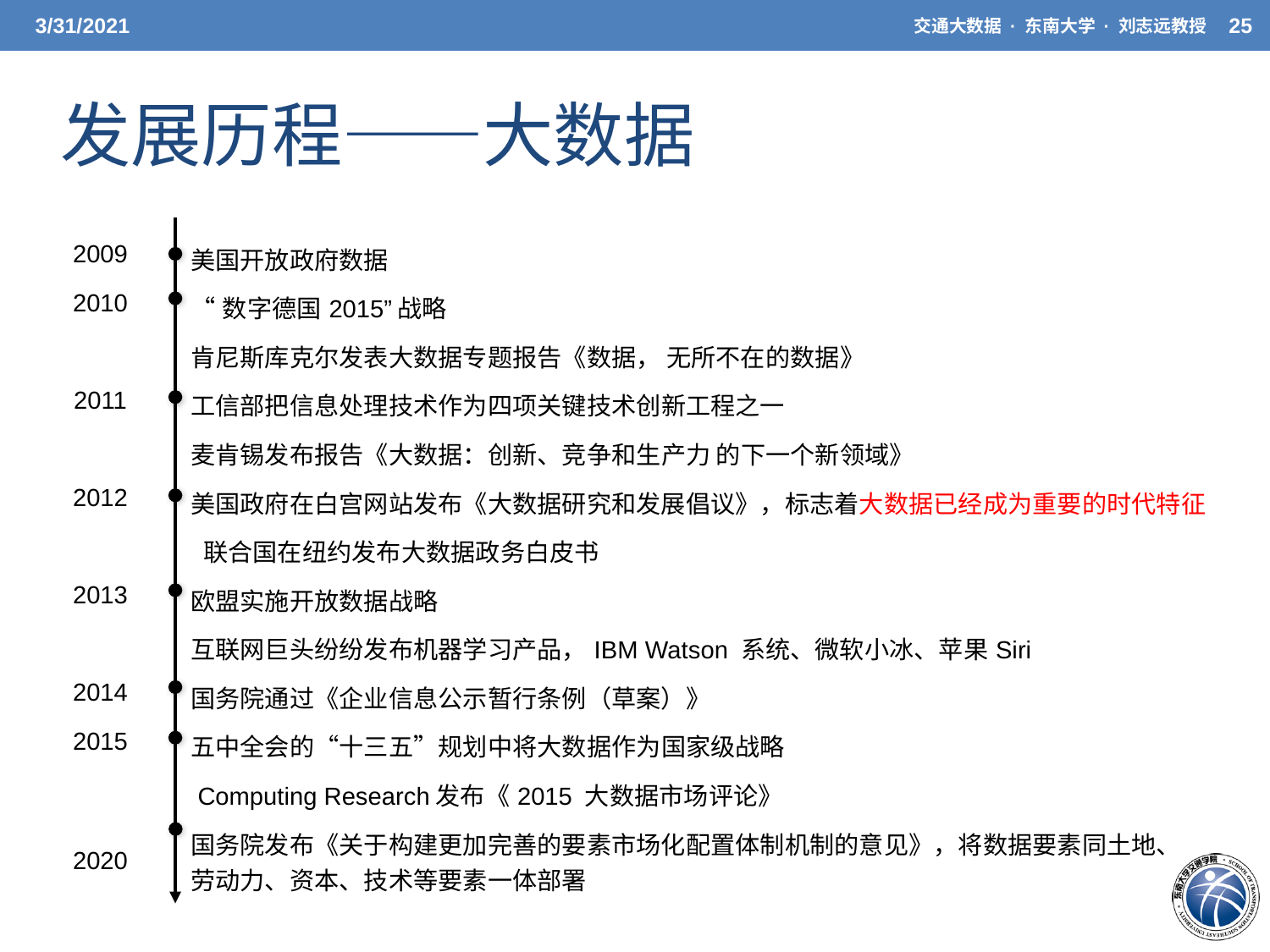

3/31/2021
交通大数据 · 东南大学 · 刘志远教授
25
发展历程——大数据
| 2009 | 美国开放政府数据 |
| --- | --- |
| 2010 | “数字德国2015”战略 |
|  | 肯尼斯库克尔发表大数据专题报告《数据， 无所不在的数据》 |
| 2011 | 工信部把信息处理技术作为四项关键技术创新工程之一 |
|  | 麦肯锡发布报告《大数据：创新、竞争和生产力 的下一个新领域》 |
| 2012 | 美国政府在白宫网站发布《大数据研究和发展倡议》，标志着大数据已经成为重要的时代特征 |
|  | 联合国在纽约发布大数据政务白皮书 |
| 2013 | 欧盟实施开放数据战略 |
|  | 互联网巨头纷纷发布机器学习产品，IBM Watson 系统、微软小冰、苹果Siri |
| 2014 | 国务院通过《企业信息公示暂行条例（草案）》 |
| 2015 | 五中全会的“十三五”规划中将大数据作为国家级战略 |
|  | Computing Research发布《2015 大数据市场评论》 |
| 2020 | 国务院发布《关于构建更加完善的要素市场化配置体制机制的意见》，将数据要素同土地、劳动力、资本、技术等要素一体部署 |